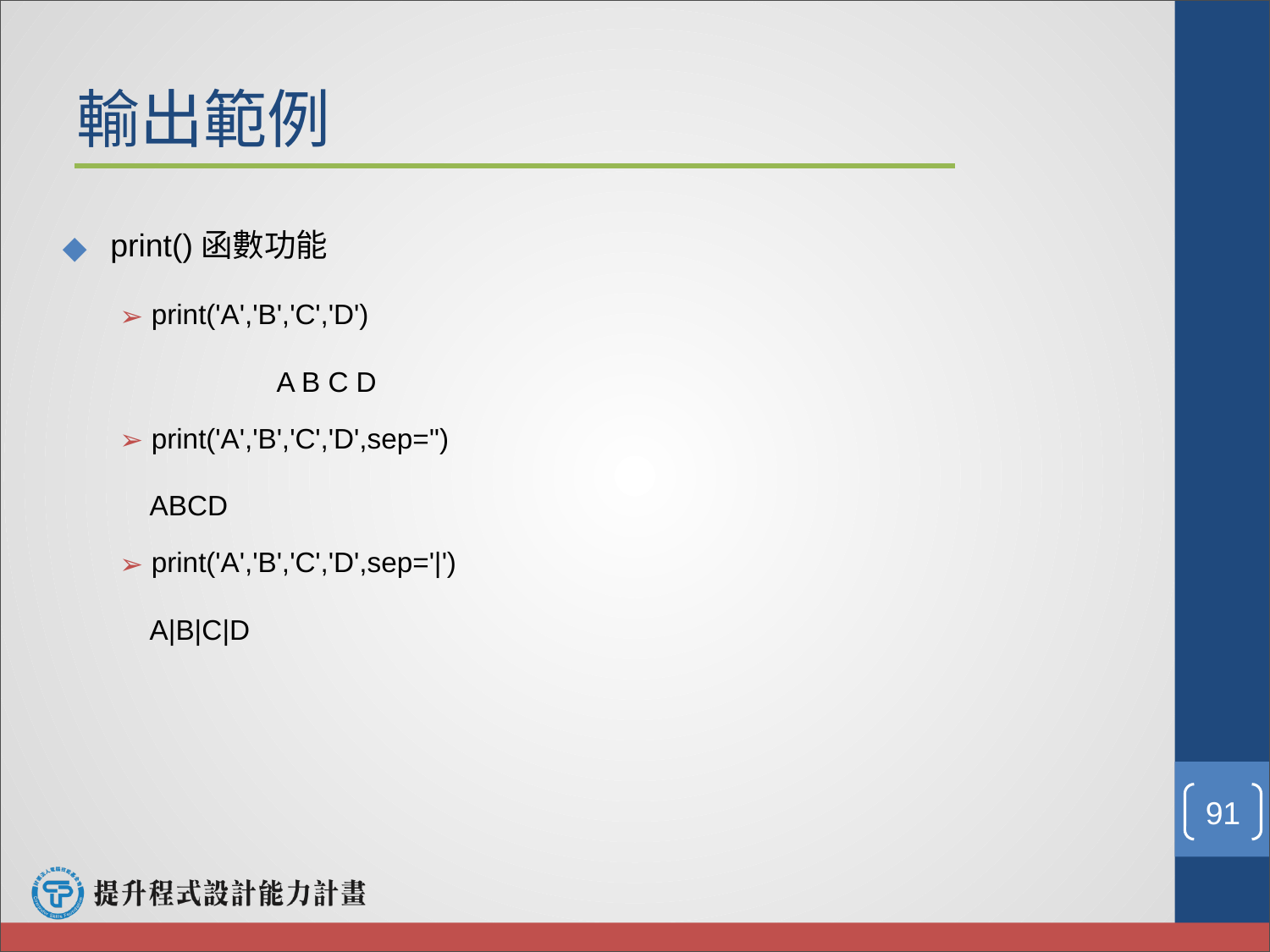

# 輸出範例
print()函數功能
print('A','B','C','D')
	     A B C D
print('A','B','C','D',sep='')
     ABCD
print('A','B','C','D',sep='|')
     A|B|C|D

91